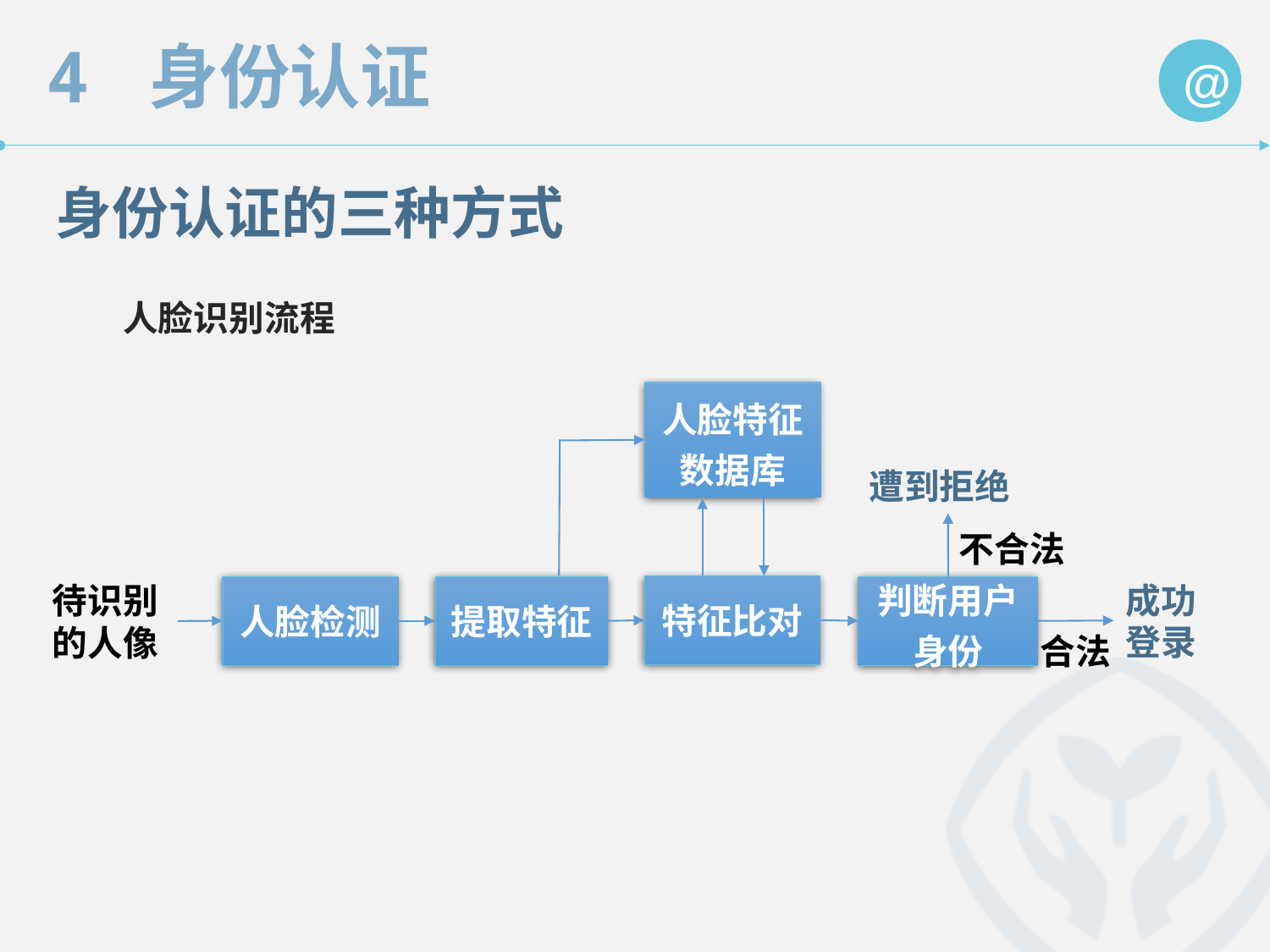

身份认证的三种方式
　　人脸识别流程
人脸特征数据库
遭到拒绝
不合法
成功登录
待识别的人像
特征比对
人脸检测
提取特征
判断用户身份
合法